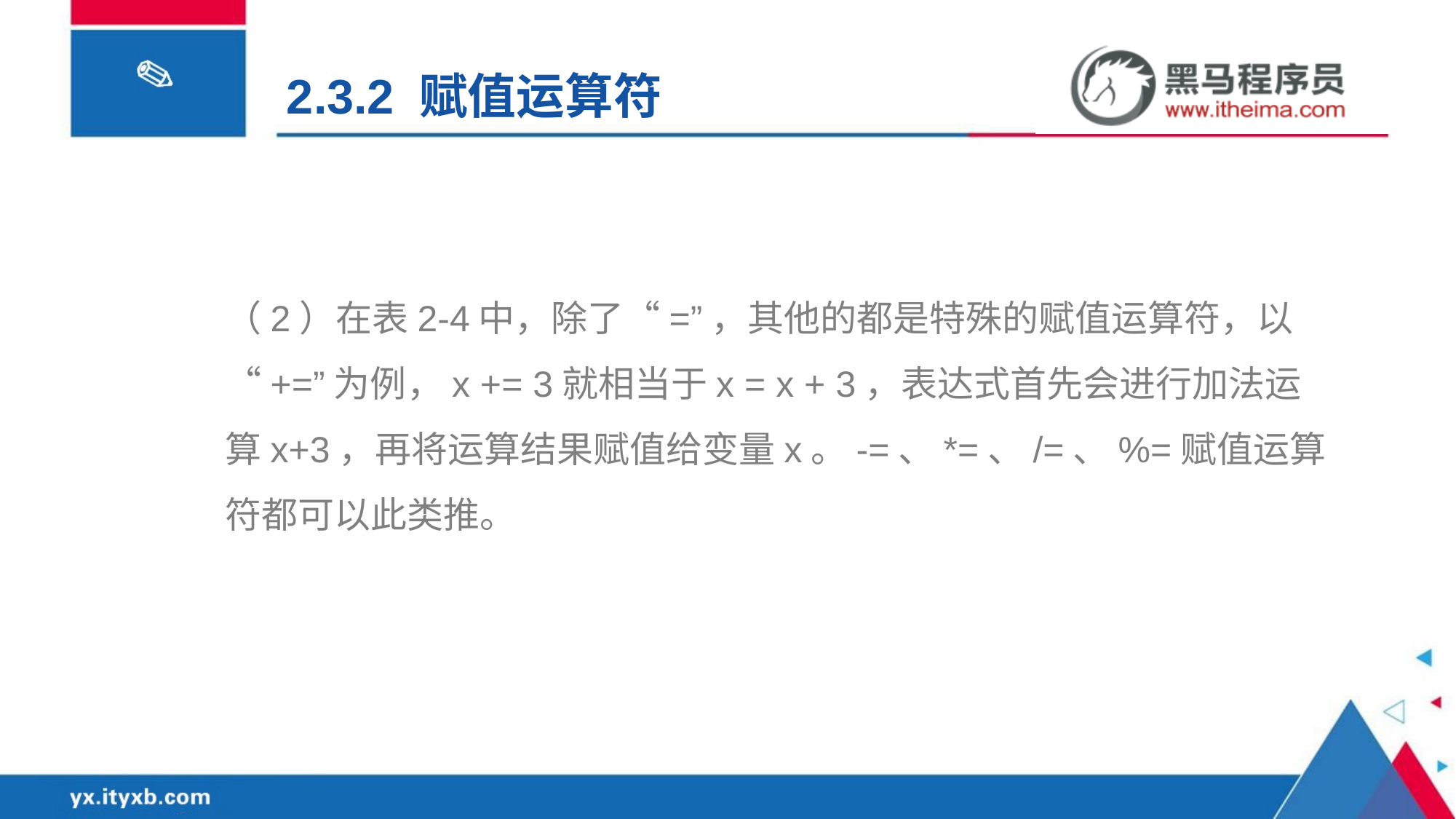

2.3.2 赋值运算符

（2）在表2-4中，除了“=”，其他的都是特殊的赋值运算符，以“+=”为例，x += 3就相当于x = x + 3，表达式首先会进行加法运算x+3，再将运算结果赋值给变量x。-=、*=、/=、%=赋值运算符都可以此类推。